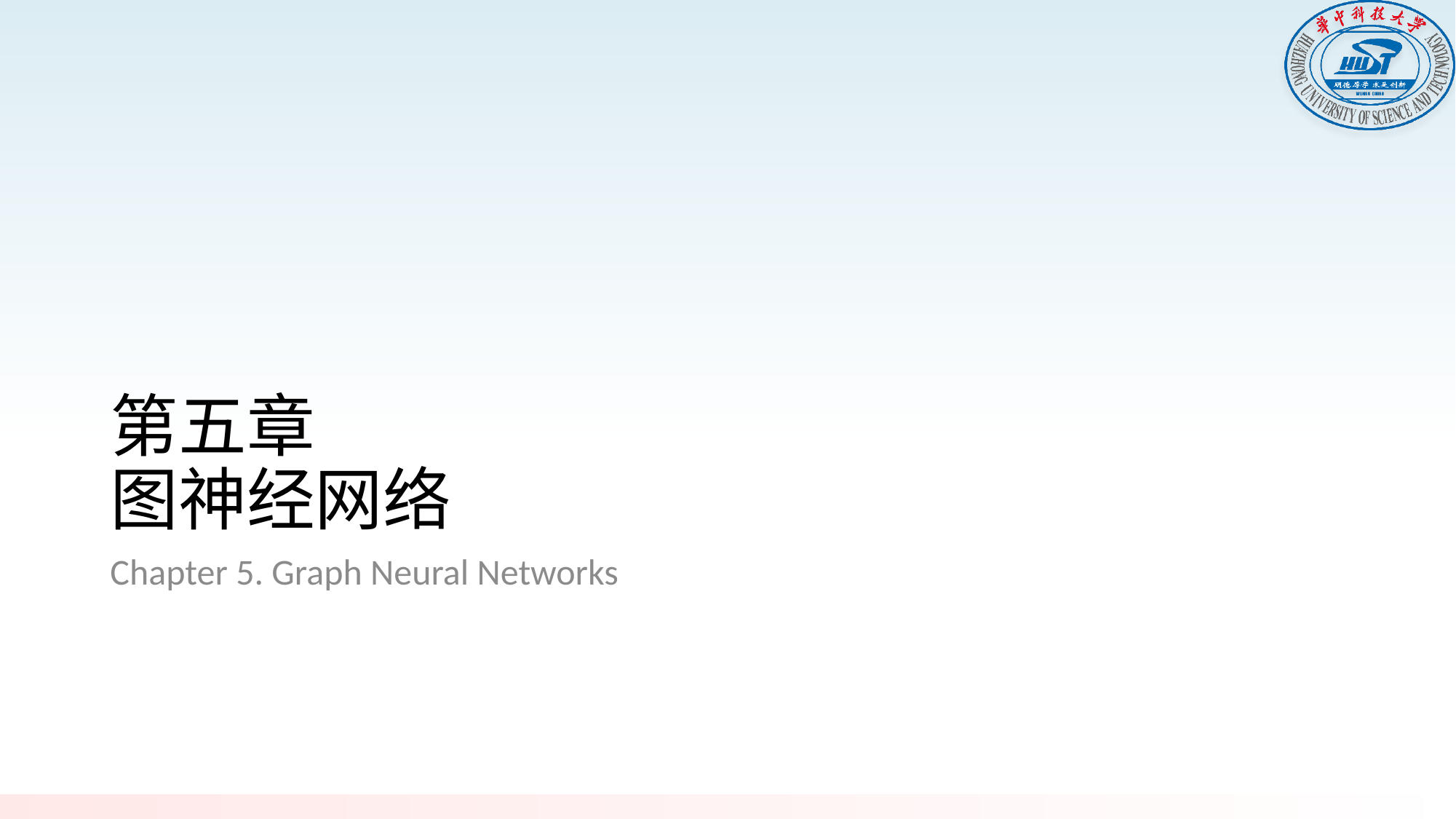

# 第五章 图神经网络
Chapter 5. Graph Neural Networks